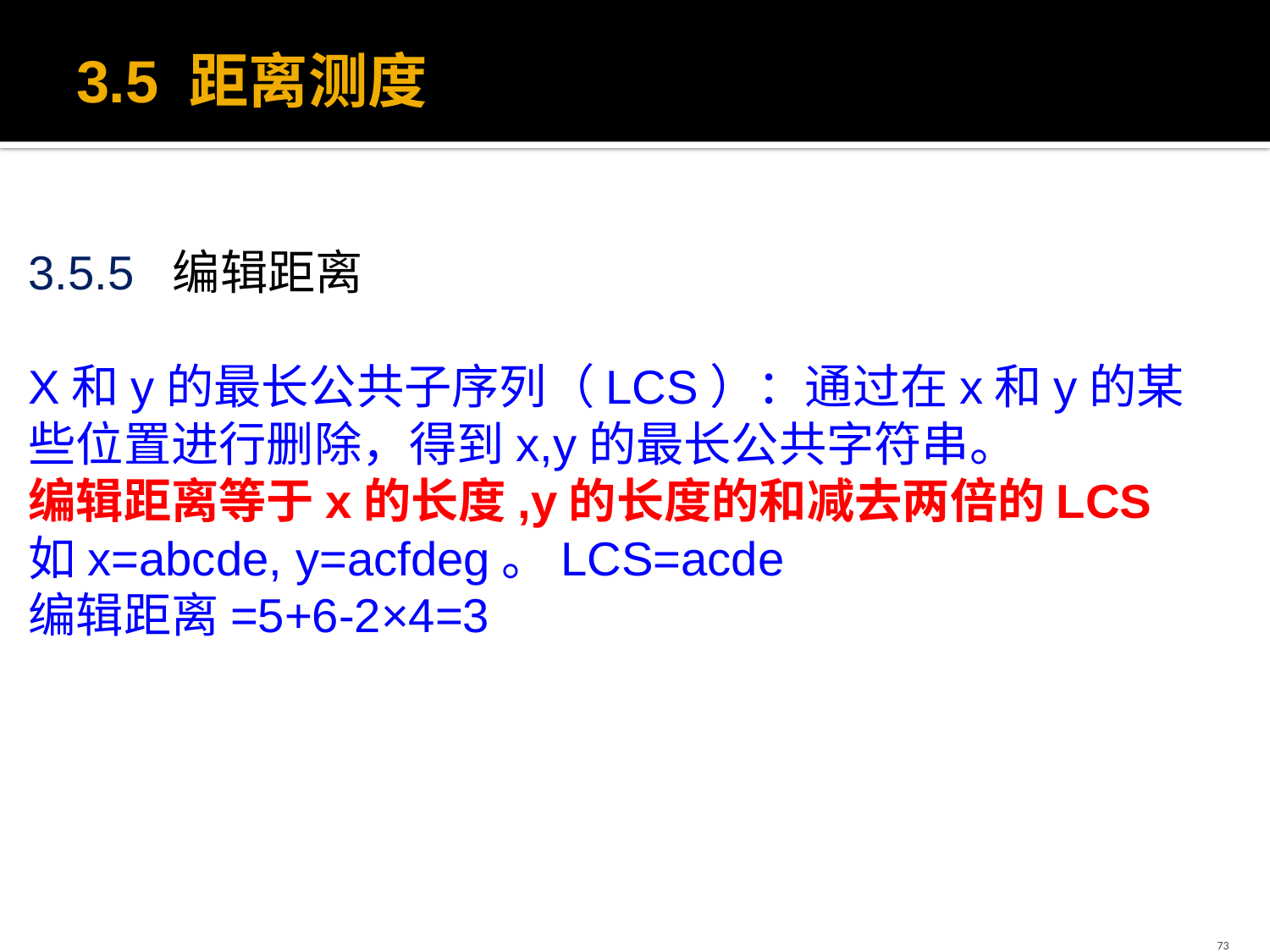

# 3.5 距离测度
3.5.5  编辑距离

X和y的最长公共子序列（LCS）：通过在x和y的某些位置进行删除，得到x,y的最长公共字符串。
编辑距离等于x的长度,y的长度的和减去两倍的LCS
如x=abcde, y=acfdeg。LCS=acde
编辑距离=5+6-2×4=3

73